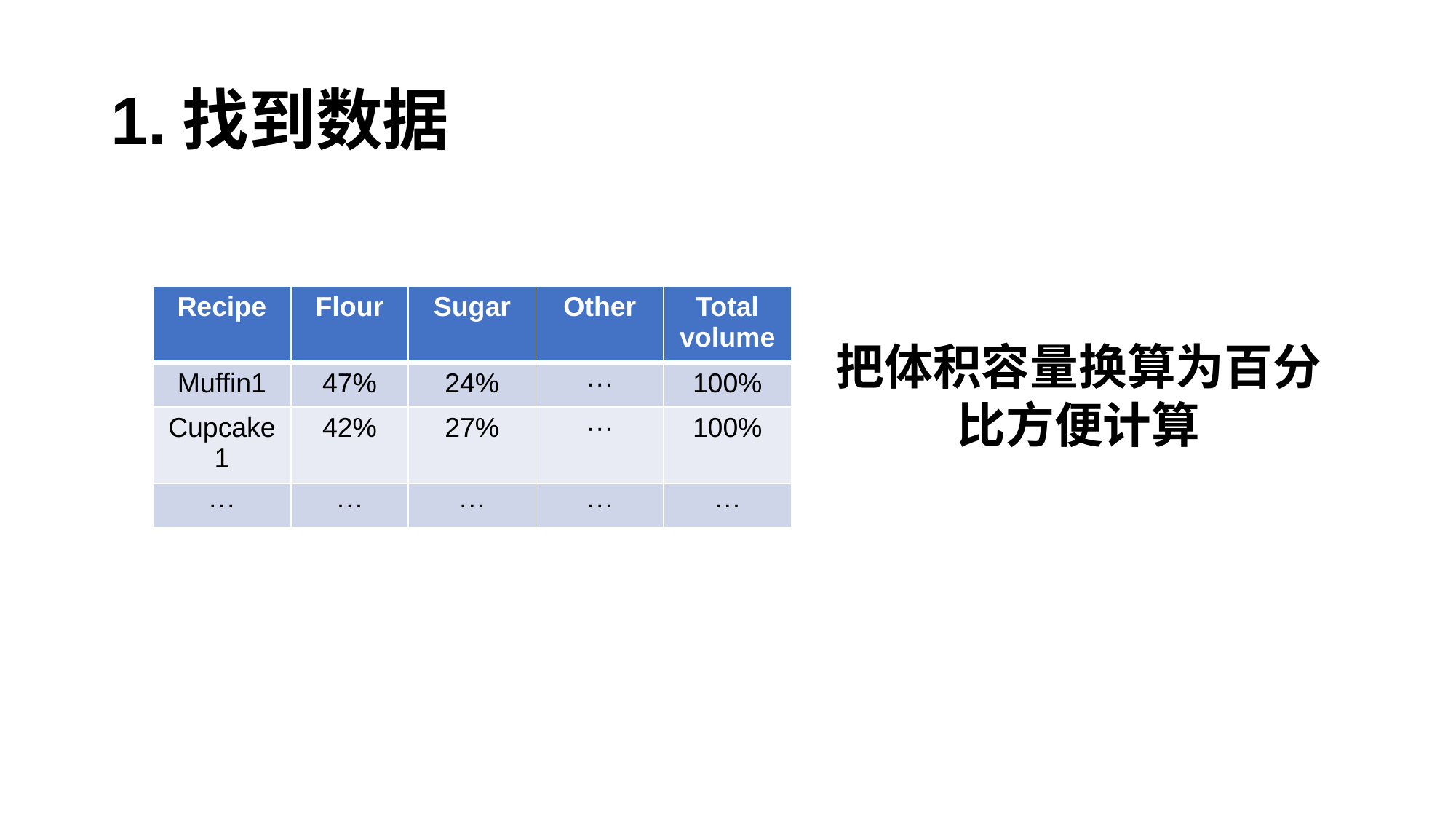

# 1.找到数据
| Recipe | Flour | Sugar | Other | Total volume |
| --- | --- | --- | --- | --- |
| Muffin1 | 47% | 24% | ··· | 100% |
| Cupcake1 | 42% | 27% | ··· | 100% |
| ··· | ··· | ··· | ··· | ··· |
把体积容量换算为百分比方便计算